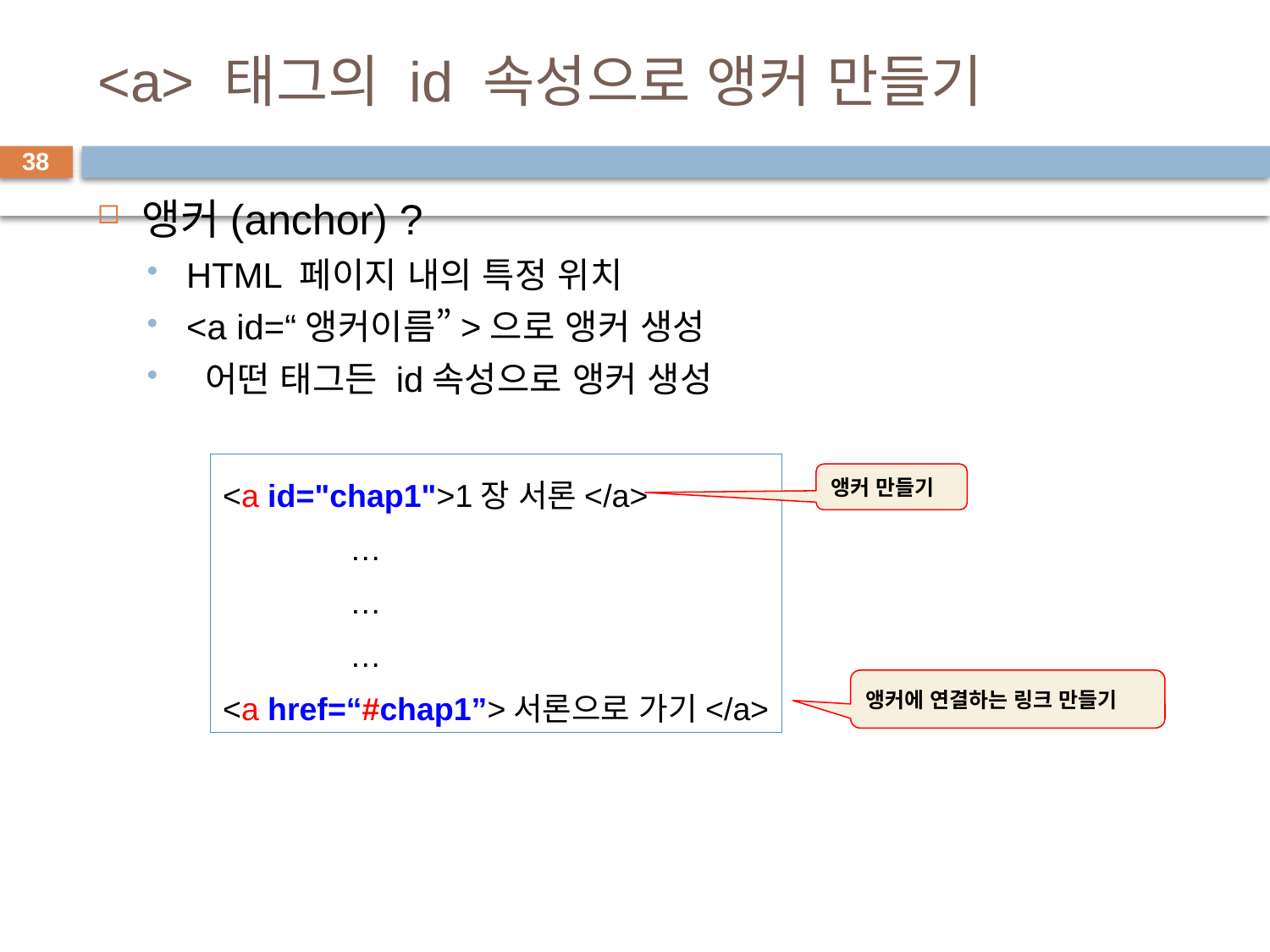

# <a> 태그의 id 속성으로 앵커 만들기
38
앵커(anchor) ?
HTML 페이지 내의 특정 위치
<a id=“앵커이름”>으로 앵커 생성
 어떤 태그든 id속성으로 앵커 생성
<a id="chap1">1장 서론</a>
	…
	…
	…
<a href=“#chap1”>서론으로 가기</a>
앵커 만들기
앵커에 연결하는 링크 만들기